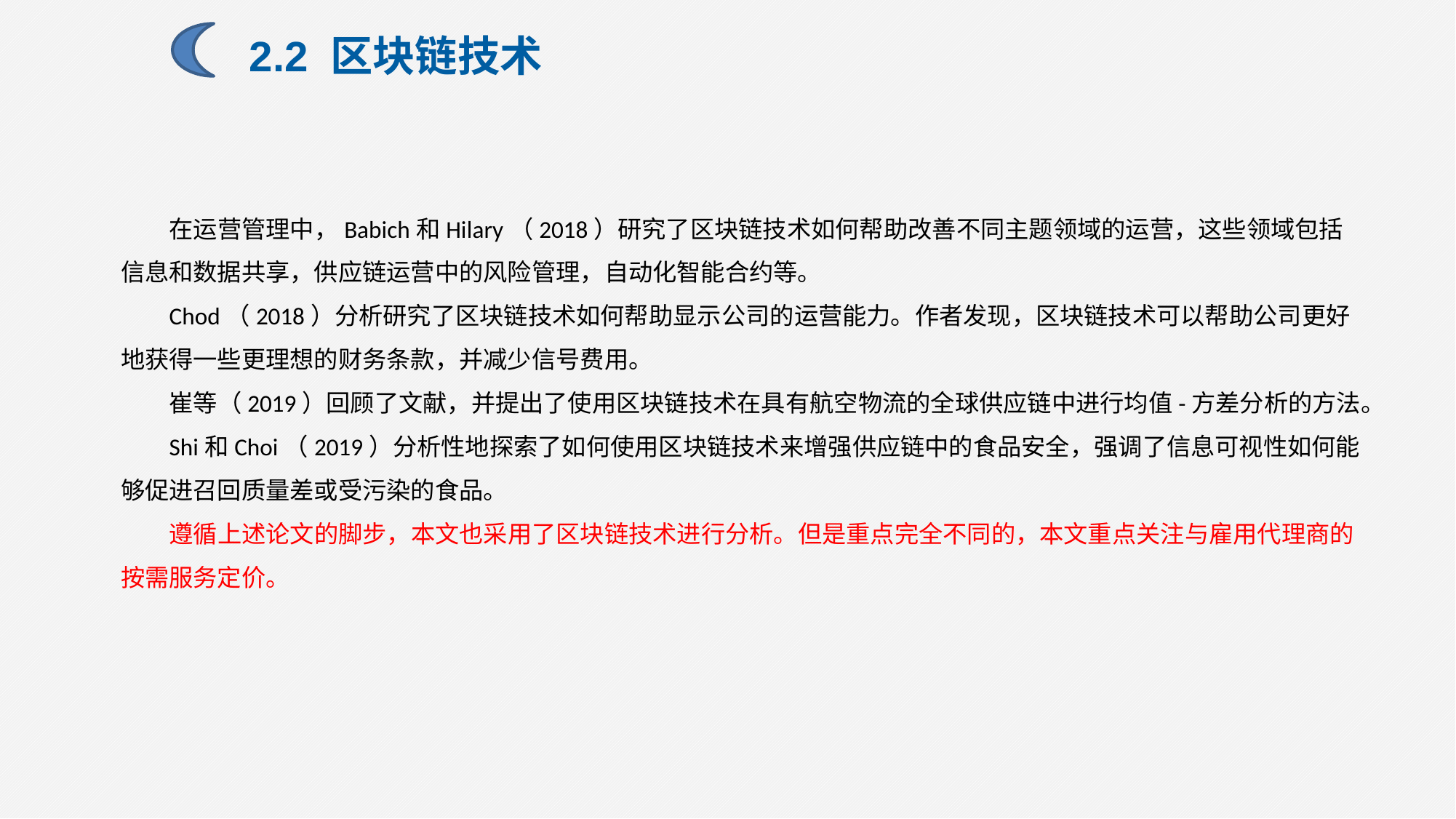

2.2 区块链技术
在运营管理中，Babich和Hilary（2018）研究了区块链技术如何帮助改善不同主题领域的运营，这些领域包括信息和数据共享，供应链运营中的风险管理，自动化智能合约等。
Chod（2018）分析研究了区块链技术如何帮助显示公司的运营能力。作者发现，区块链技术可以帮助公司更好地获得一些更理想的财务条款，并减少信号费用。
崔等（2019）回顾了文献，并提出了使用区块链技术在具有航空物流的全球供应链中进行均值-方差分析的方法。
Shi和Choi（2019）分析性地探索了如何使用区块链技术来增强供应链中的食品安全，强调了信息可视性如何能够促进召回质量差或受污染的食品。
遵循上述论文的脚步，本文也采用了区块链技术进行分析。但是重点完全不同的，本文重点关注与雇用代理商的按需服务定价。